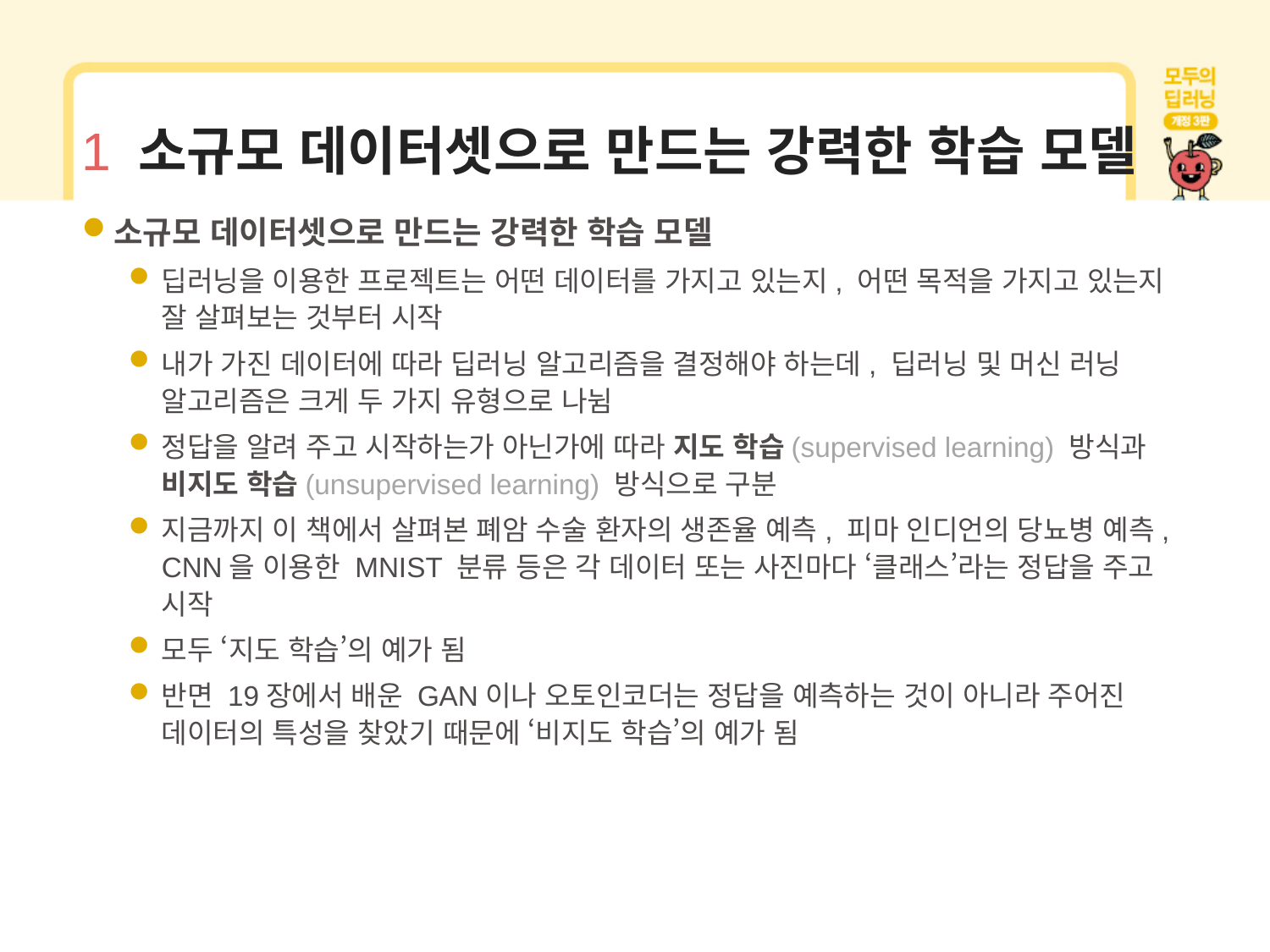

# 1 소규모 데이터셋으로 만드는 강력한 학습 모델
소규모 데이터셋으로 만드는 강력한 학습 모델
딥러닝을 이용한 프로젝트는 어떤 데이터를 가지고 있는지, 어떤 목적을 가지고 있는지 잘 살펴보는 것부터 시작
내가 가진 데이터에 따라 딥러닝 알고리즘을 결정해야 하는데, 딥러닝 및 머신 러닝 알고리즘은 크게 두 가지 유형으로 나뉨
정답을 알려 주고 시작하는가 아닌가에 따라 지도 학습(supervised learning) 방식과 비지도 학습(unsupervised learning) 방식으로 구분
지금까지 이 책에서 살펴본 폐암 수술 환자의 생존율 예측, 피마 인디언의 당뇨병 예측, CNN을 이용한 MNIST 분류 등은 각 데이터 또는 사진마다 ‘클래스’라는 정답을 주고 시작
모두 ‘지도 학습’의 예가 됨
반면 19장에서 배운 GAN이나 오토인코더는 정답을 예측하는 것이 아니라 주어진 데이터의 특성을 찾았기 때문에 ‘비지도 학습’의 예가 됨